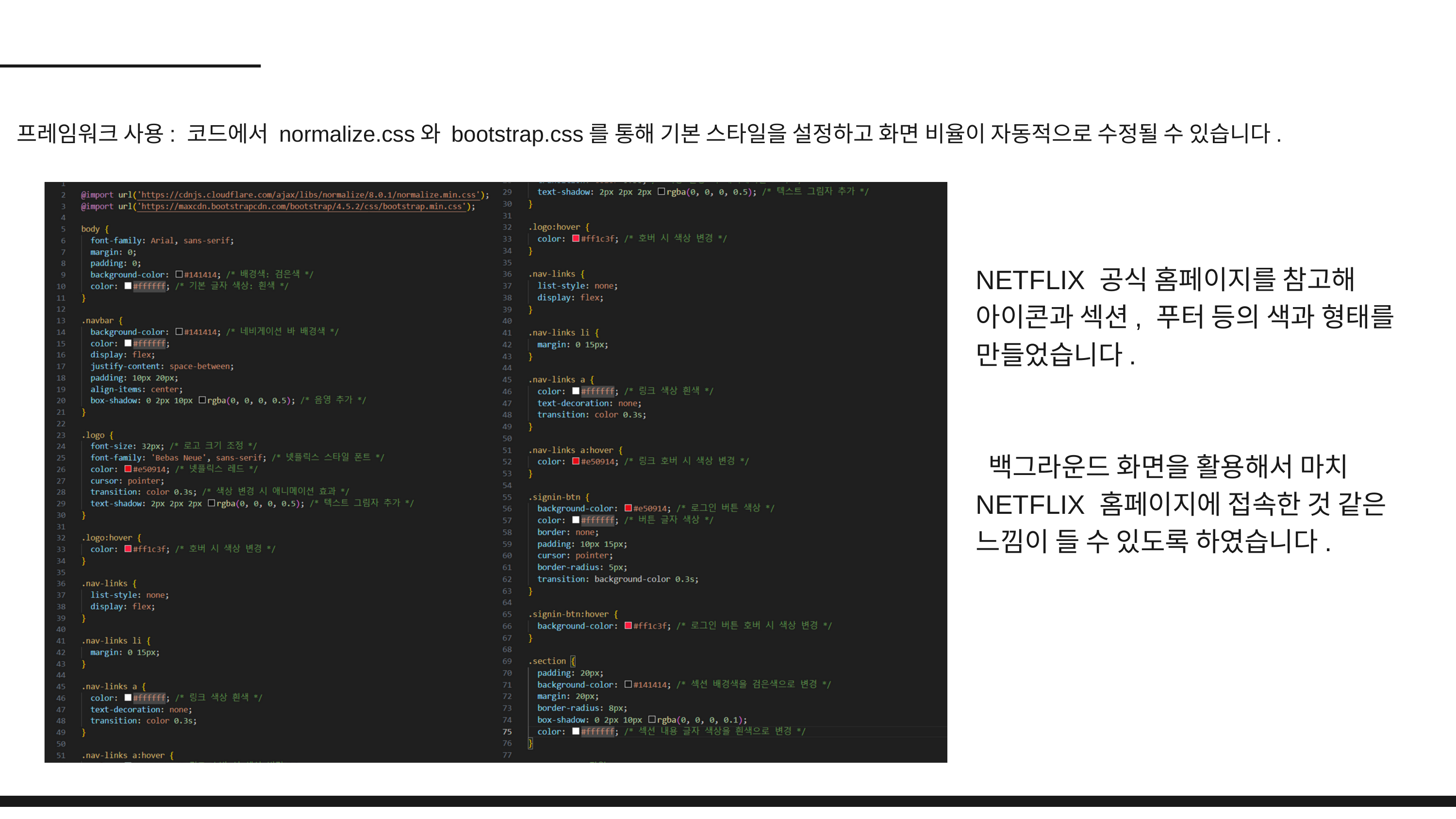

프레임워크 사용: 코드에서 normalize.css와 bootstrap.css를 통해 기본 스타일을 설정하고 화면 비율이 자동적으로 수정될 수 있습니다.

NETFLIX 공식 홈페이지를 참고해
아이콘과 섹션, 푸터 등의 색과 형태를 만들었습니다.

 백그라운드 화면을 활용해서 마치 NETFLIX 홈페이지에 접속한 것 같은 느낌이 들 수 있도록 하였습니다.